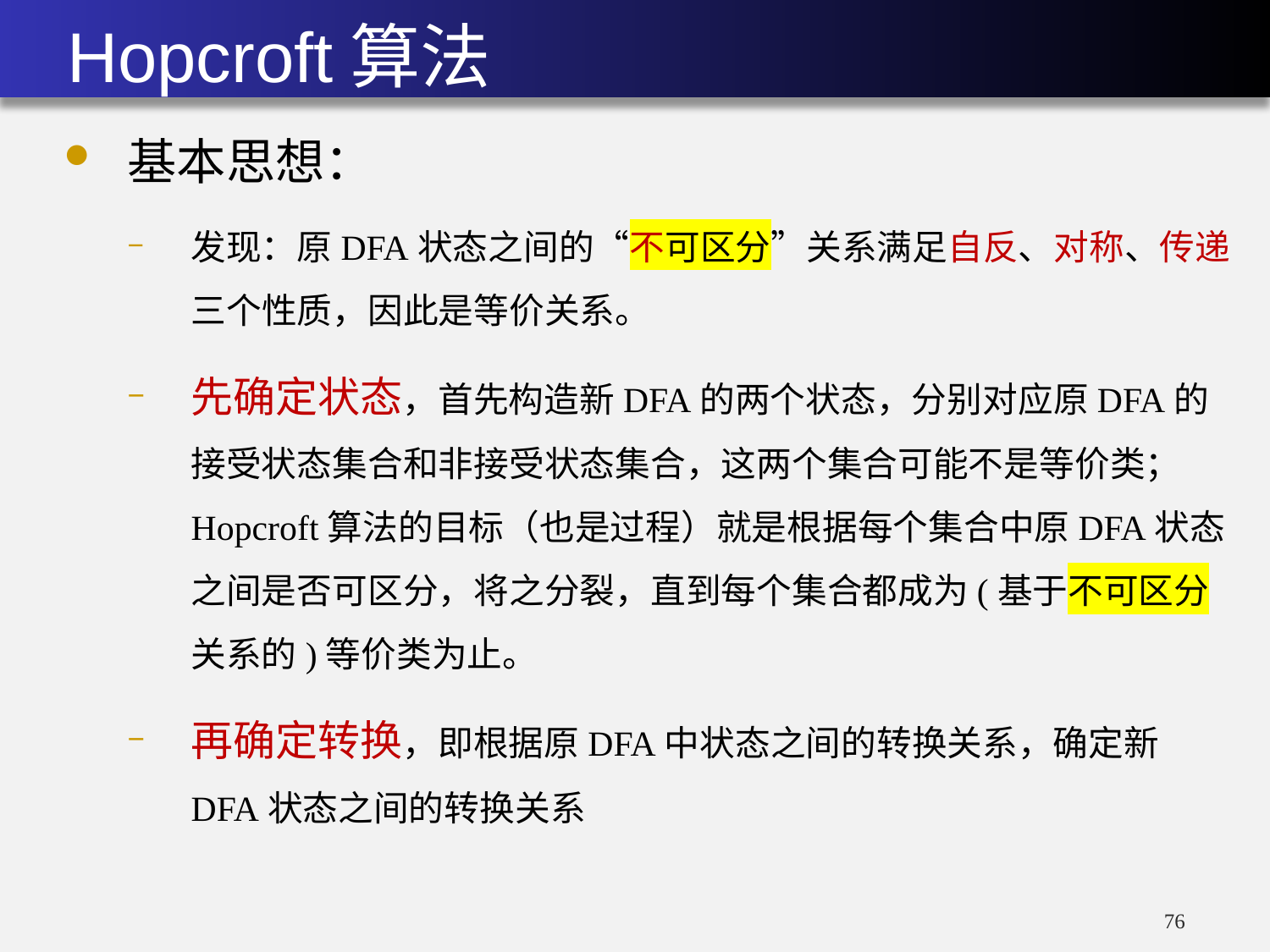

# Hopcroft算法
基本思想：
发现：原DFA状态之间的“不可区分”关系满足自反、对称、传递三个性质，因此是等价关系。
先确定状态，首先构造新DFA的两个状态，分别对应原DFA的接受状态集合和非接受状态集合，这两个集合可能不是等价类；Hopcroft算法的目标（也是过程）就是根据每个集合中原DFA状态之间是否可区分，将之分裂，直到每个集合都成为(基于不可区分关系的)等价类为止。
再确定转换，即根据原DFA中状态之间的转换关系，确定新DFA状态之间的转换关系
76